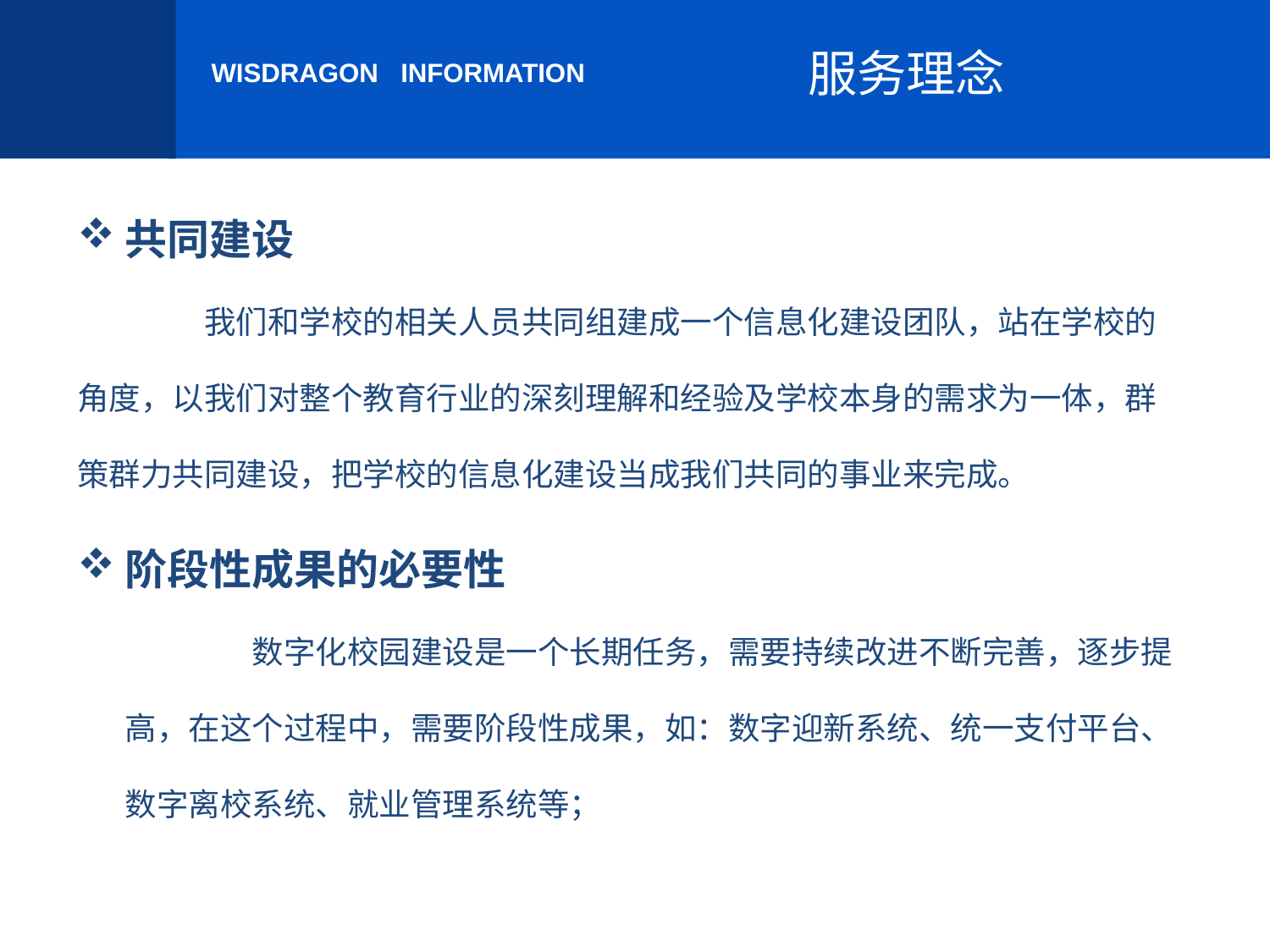

服务理念
共同建设
	我们和学校的相关人员共同组建成一个信息化建设团队，站在学校的角度，以我们对整个教育行业的深刻理解和经验及学校本身的需求为一体，群策群力共同建设，把学校的信息化建设当成我们共同的事业来完成。
阶段性成果的必要性
		数字化校园建设是一个长期任务，需要持续改进不断完善，逐步提高，在这个过程中，需要阶段性成果，如：数字迎新系统、统一支付平台、数字离校系统、就业管理系统等；